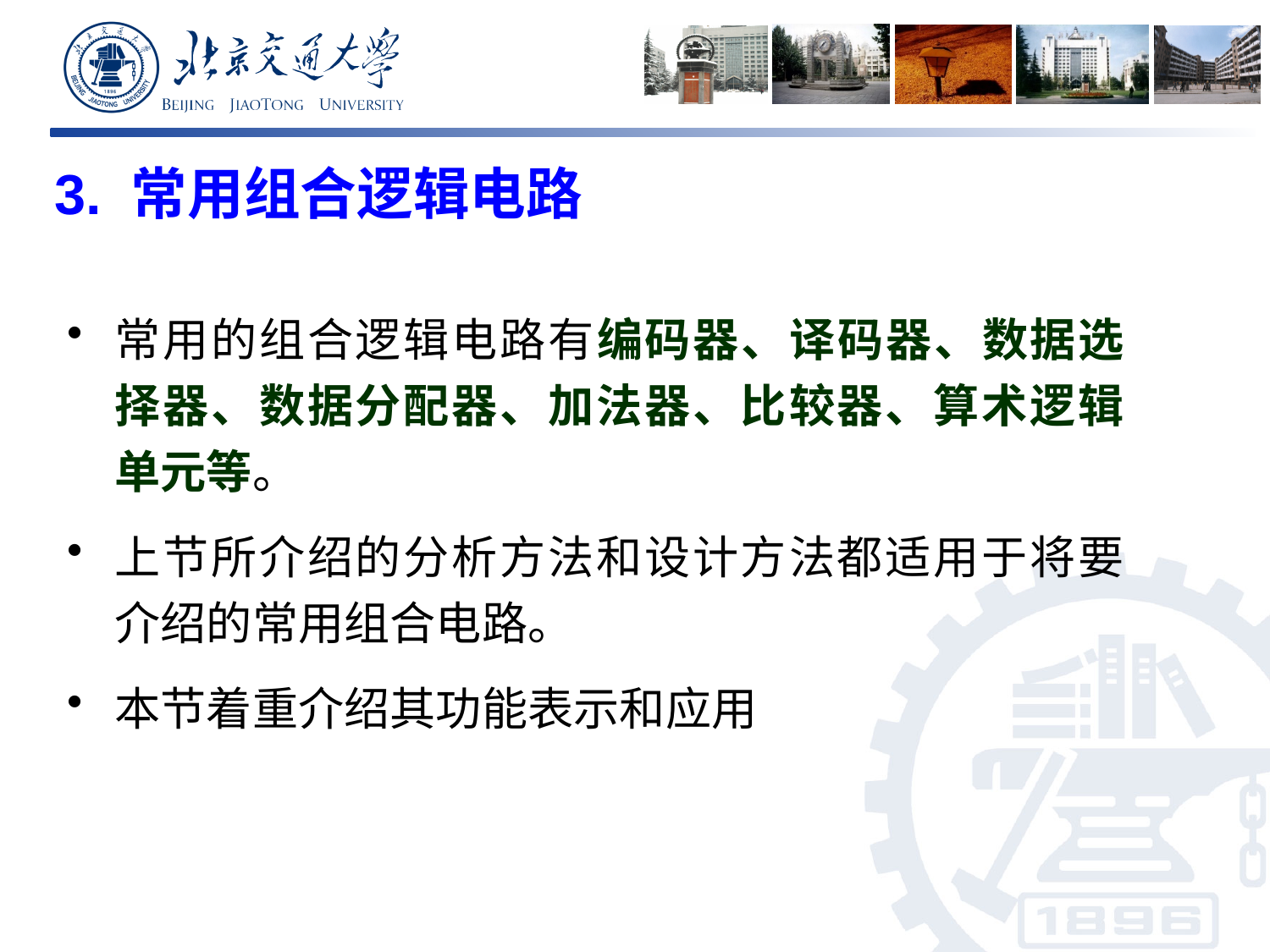

3. 常用组合逻辑电路
常用的组合逻辑电路有编码器、译码器、数据选择器、数据分配器、加法器、比较器、算术逻辑单元等。
上节所介绍的分析方法和设计方法都适用于将要介绍的常用组合电路。
本节着重介绍其功能表示和应用